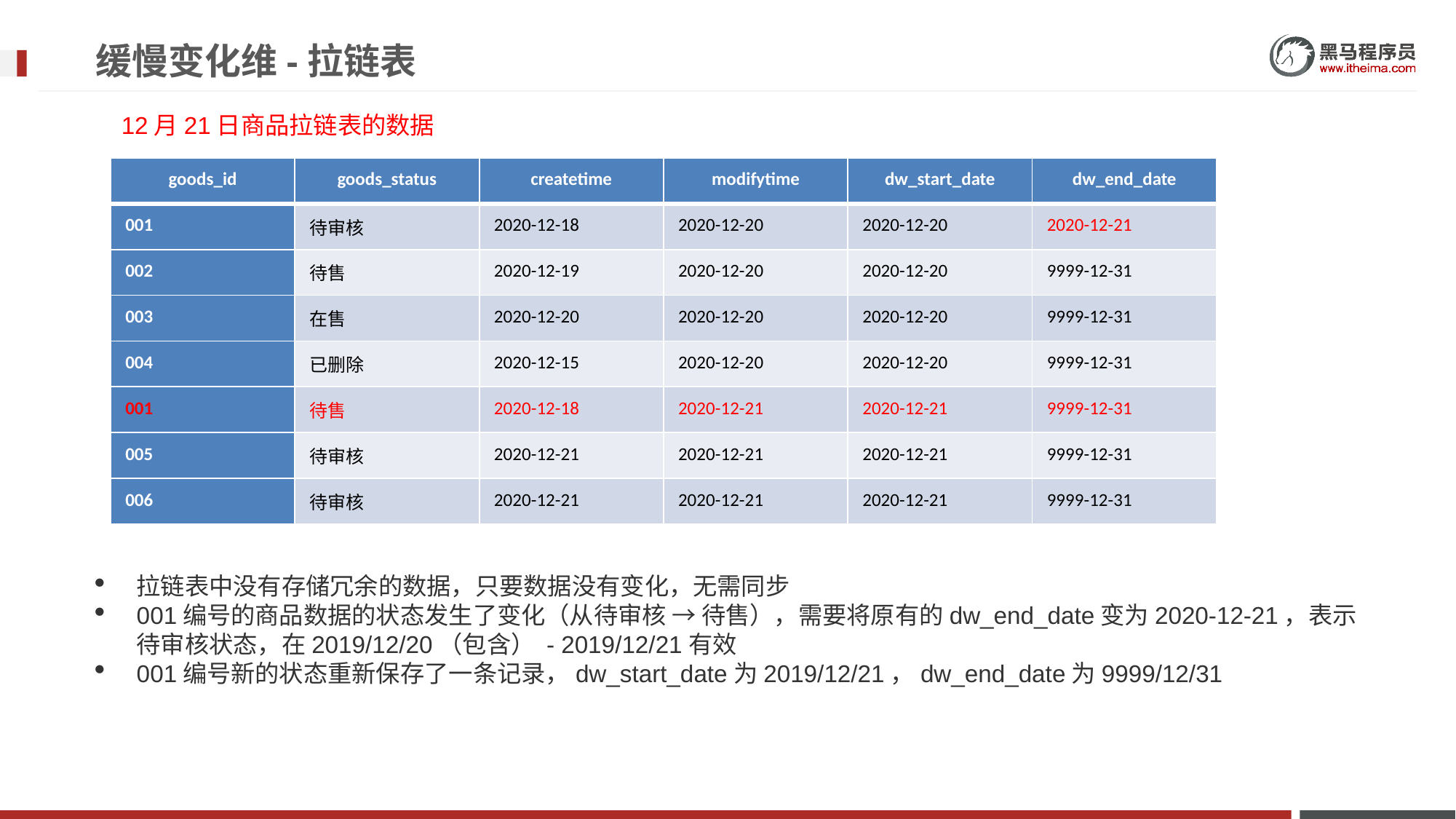

# 缓慢变化维-拉链表
12月21日商品拉链表的数据
| goods\_id | goods\_status | createtime | modifytime | dw\_start\_date | dw\_end\_date |
| --- | --- | --- | --- | --- | --- |
| 001 | 待审核 | 2020-12-18 | 2020-12-20 | 2020-12-20 | 2020-12-21 |
| 002 | 待售 | 2020-12-19 | 2020-12-20 | 2020-12-20 | 9999-12-31 |
| 003 | 在售 | 2020-12-20 | 2020-12-20 | 2020-12-20 | 9999-12-31 |
| 004 | 已删除 | 2020-12-15 | 2020-12-20 | 2020-12-20 | 9999-12-31 |
| 001 | 待售 | 2020-12-18 | 2020-12-21 | 2020-12-21 | 9999-12-31 |
| 005 | 待审核 | 2020-12-21 | 2020-12-21 | 2020-12-21 | 9999-12-31 |
| 006 | 待审核 | 2020-12-21 | 2020-12-21 | 2020-12-21 | 9999-12-31 |
拉链表中没有存储冗余的数据，只要数据没有变化，无需同步
001编号的商品数据的状态发生了变化（从待审核 → 待售），需要将原有的dw_end_date变为2020-12-21，表示待审核状态，在2019/12/20（包含） - 2019/12/21有效
001编号新的状态重新保存了一条记录，dw_start_date为2019/12/21，dw_end_date为9999/12/31